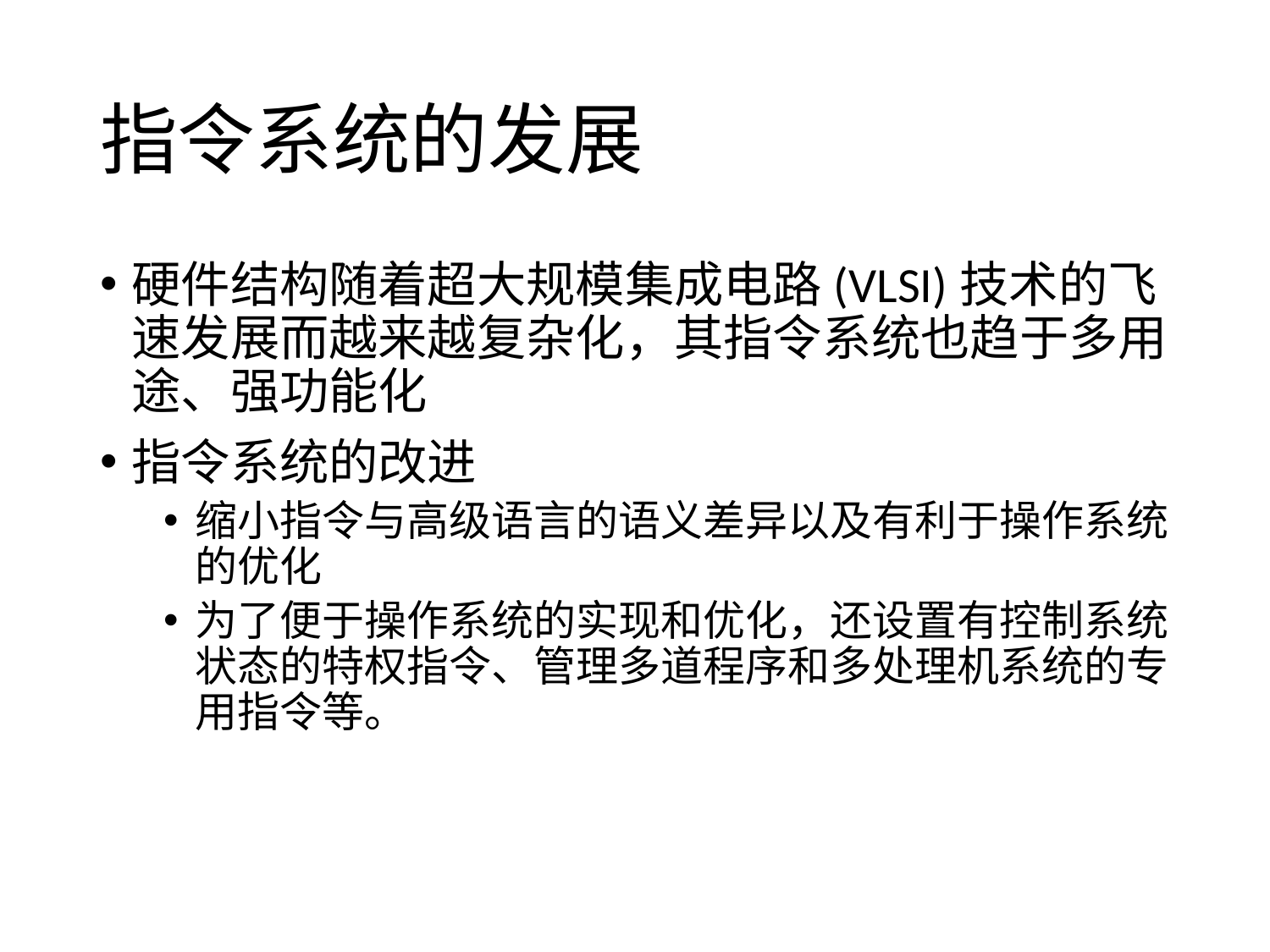

# 指令系统的发展
硬件结构随着超大规模集成电路(VLSI)技术的飞速发展而越来越复杂化，其指令系统也趋于多用途、强功能化
指令系统的改进
缩小指令与高级语言的语义差异以及有利于操作系统的优化
为了便于操作系统的实现和优化，还设置有控制系统状态的特权指令、管理多道程序和多处理机系统的专用指令等。